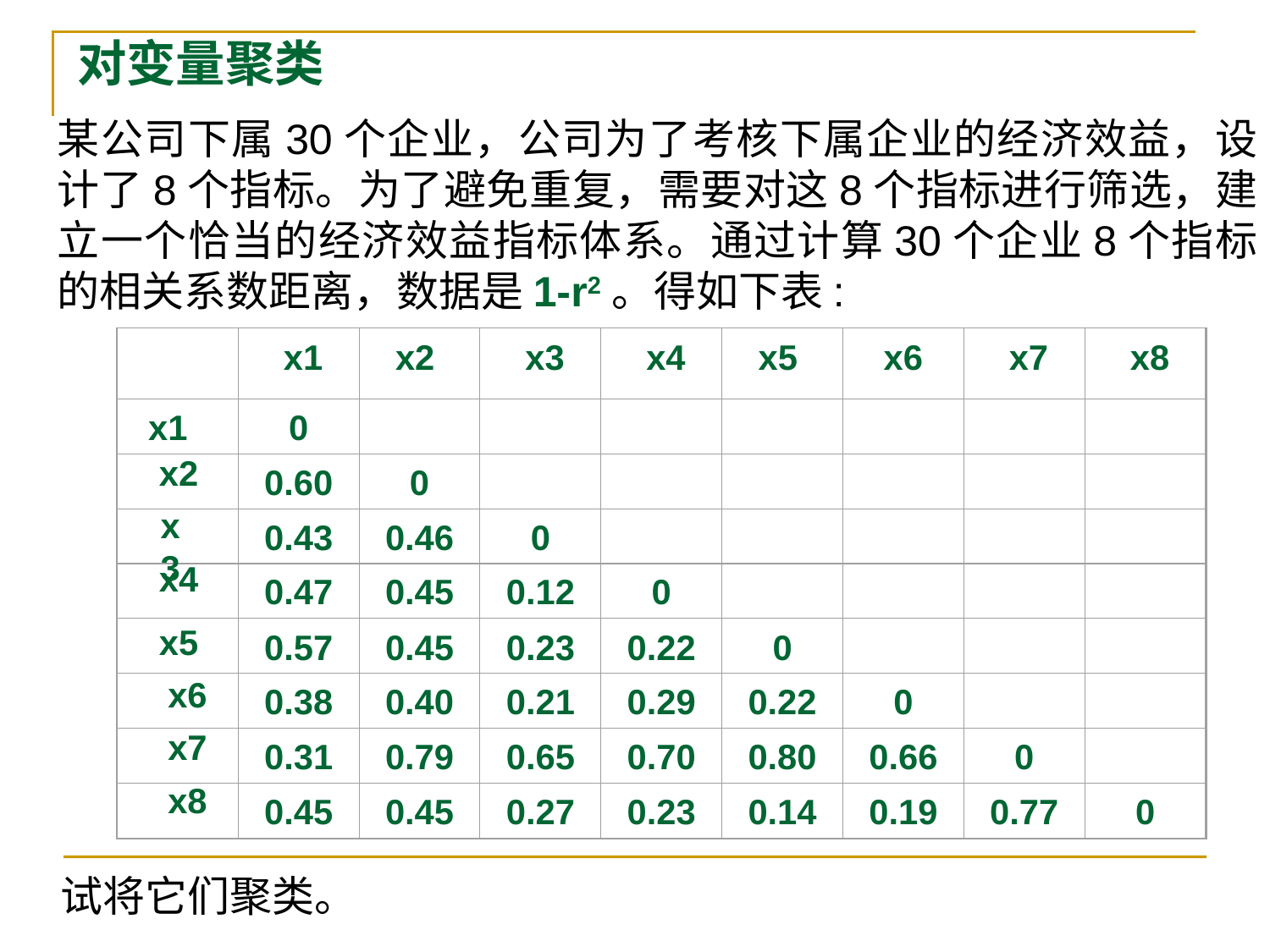

对变量聚类
某公司下属30个企业，公司为了考核下属企业的经济效益，设计了8个指标。为了避免重复，需要对这8个指标进行筛选，建立一个恰当的经济效益指标体系。通过计算30个企业8个指标的相关系数距离，数据是1-r2。得如下表:

 x1

x2

 x3

 x4

x5

x6

 x7

 x8

  x1

0

0.60

0

0.43

0.46

0

0.47

0.45

0.12

0

0.57

0.45

0.23

0.22

0

0.38

0.40

0.21

0.29

0.22

0

0.31

0.79

0.65

0.70

0.80

0.66

0

0.45

0.45

0.27

0.23

0.14

0.19

0.77

0

x2
x3
x4
x5
 x6
 x7
 x8
    试将它们聚类。